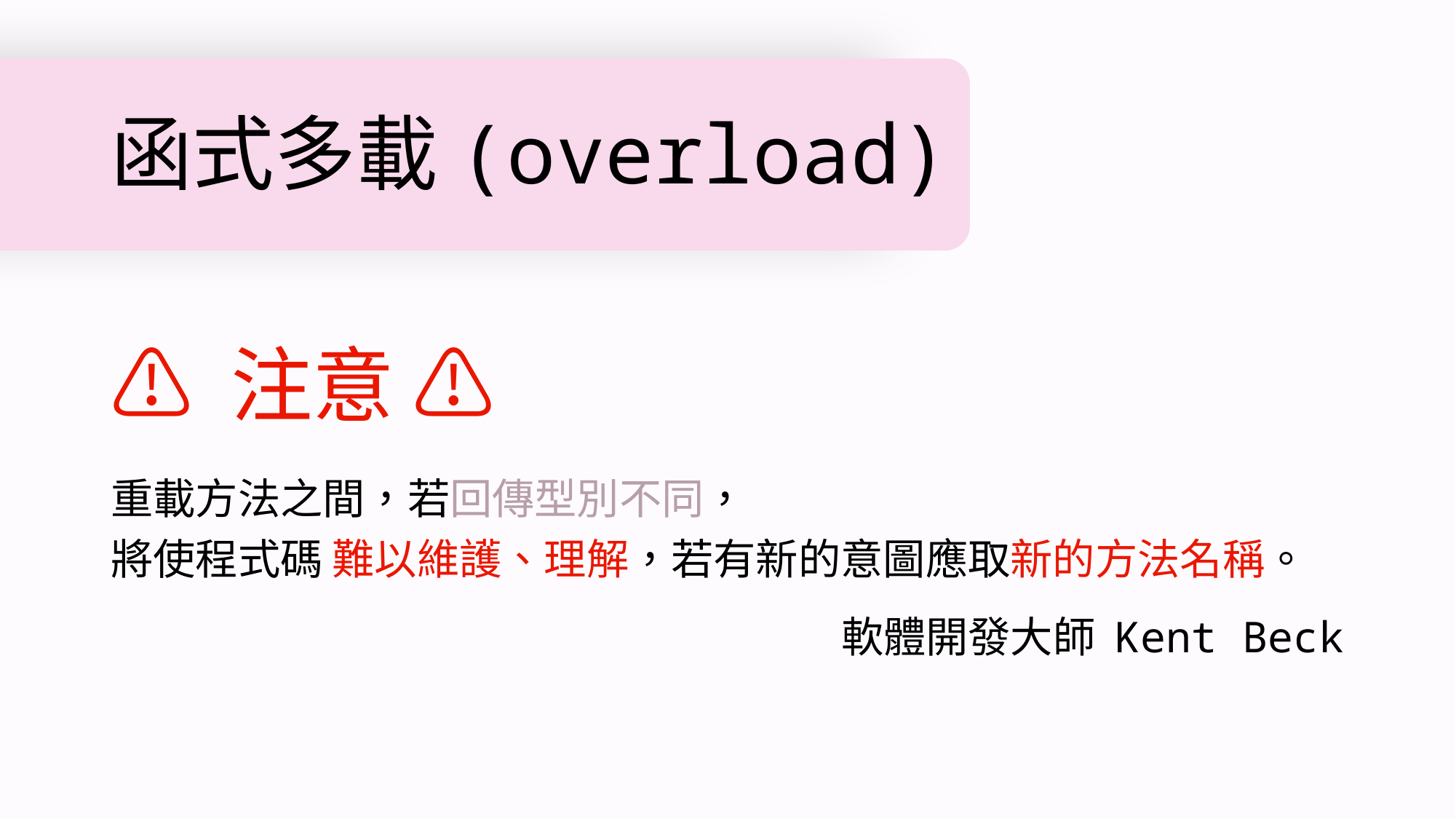

# 函式多載(overload)
⚠️ 注意 ⚠️
重載方法之間，若回傳型別不同，
將使程式碼 難以維護、理解，若有新的意圖應取新的方法名稱。

軟體開發大師 Kent Beck